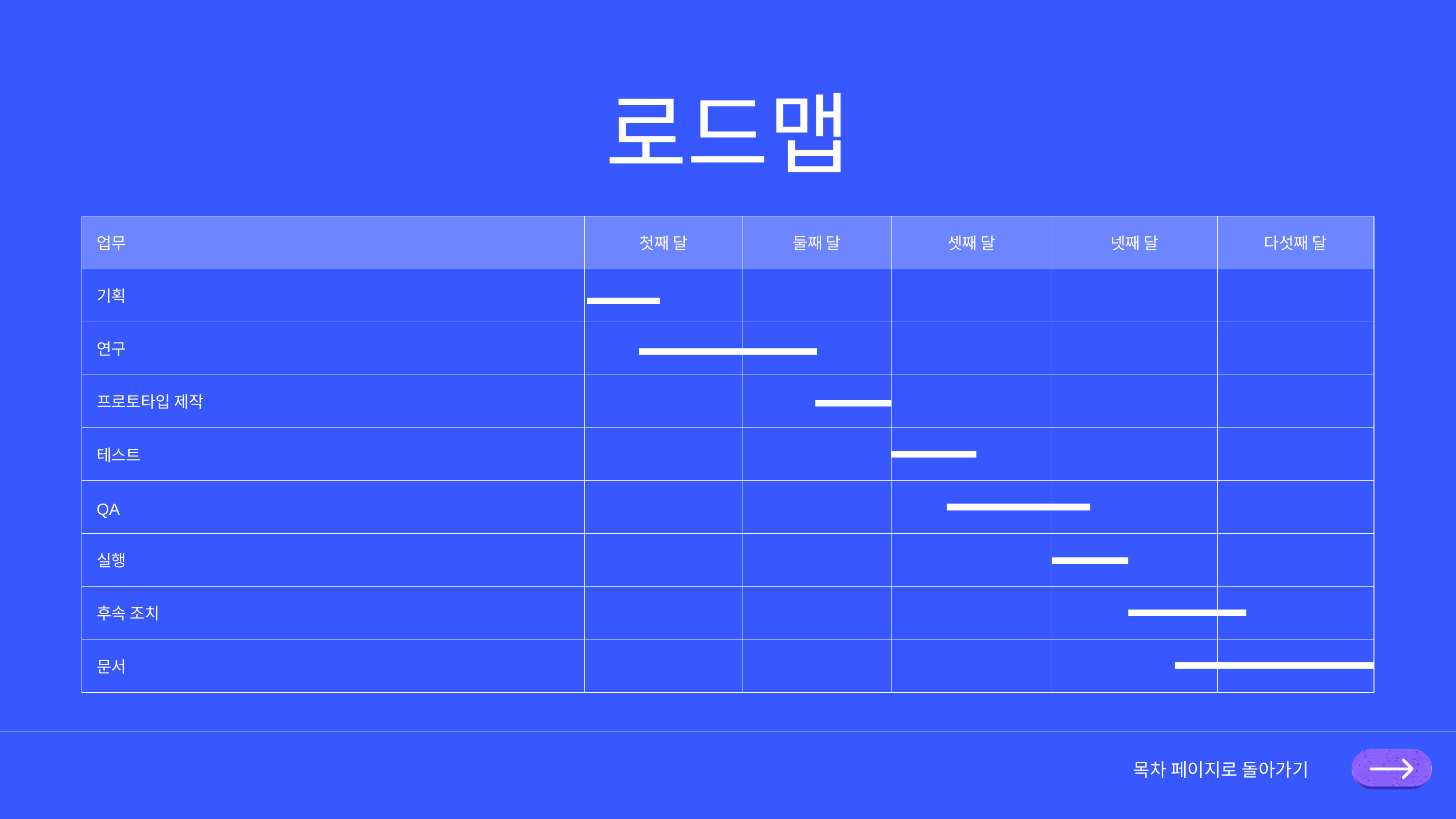

로드맵
| 업무 | 첫째 달 | 둘째 달 | 셋째 달 | 넷째 달 | 다섯째 달 |
| --- | --- | --- | --- | --- | --- |
| 기획 |  |  |  |  |  |
| 연구 |  |  |  |  |  |
| 프로토타입 제작 |  |  |  |  |  |
| 테스트 |  |  |  |  |  |
| QA |  |  |  |  |  |
| 실행 |  |  |  |  |  |
| 후속 조치 |  |  |  |  |  |
| 문서 |  |  |  |  |  |

목차 페이지로 돌아가기